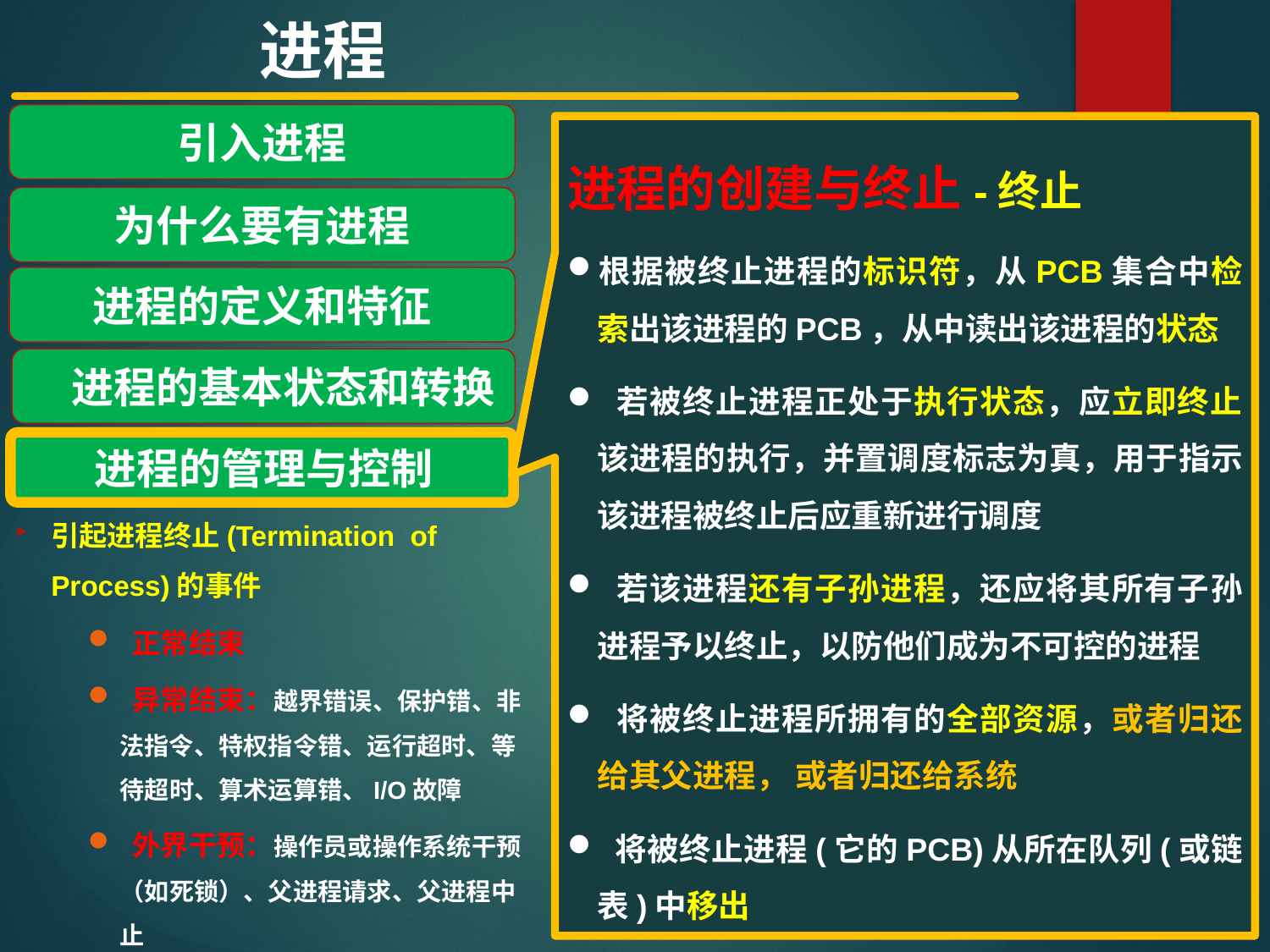

进程
引入进程
为什么要有进程
进程的定义和特征
   进程的基本状态和转换
进程的管理与控制
进程的创建与终止-终止
根据被终止进程的标识符，从PCB集合中检索出该进程的PCB，从中读出该进程的状态
 若被终止进程正处于执行状态，应立即终止该进程的执行，并置调度标志为真，用于指示该进程被终止后应重新进行调度
 若该进程还有子孙进程，还应将其所有子孙进程予以终止，以防他们成为不可控的进程
 将被终止进程所拥有的全部资源，或者归还给其父进程， 或者归还给系统
 将被终止进程(它的PCB)从所在队列(或链表)中移出

引起进程终止(Termination  of  Process)的事件
 正常结束
 异常结束：越界错误、保护错、非法指令、特权指令错、运行超时、等待超时、算术运算错、I/O故障
 外界干预：操作员或操作系统干预（如死锁）、父进程请求、父进程中止